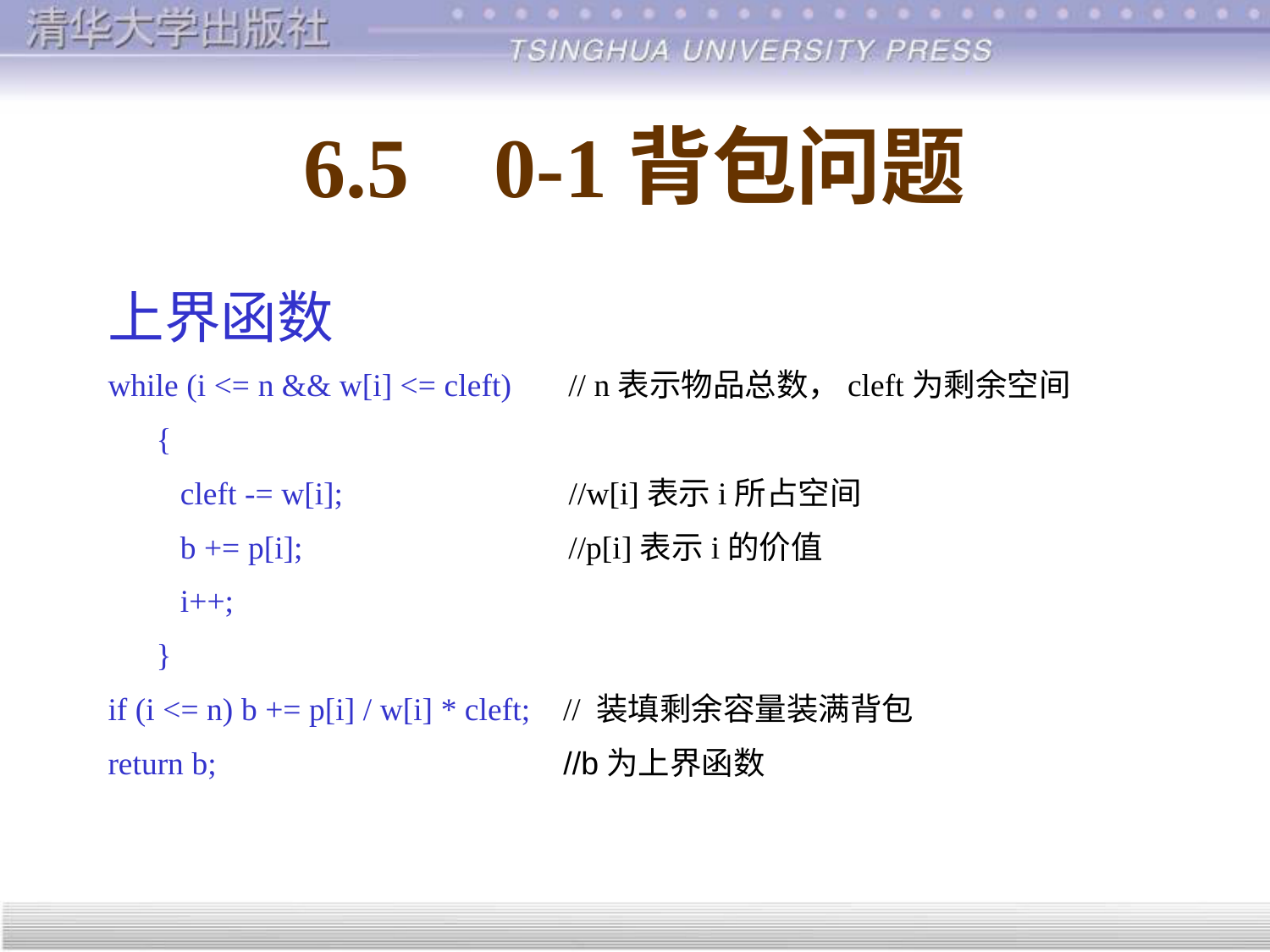

# 6.5    0-1背包问题
上界函数
while (i <= n && w[i] <= cleft)       // n表示物品总数，cleft为剩余空间
      {
         cleft -= w[i];                            //w[i]表示i所占空间
         b += p[i];                                 //p[i]表示i的价值
         i++;
      }
if (i <= n) b += p[i] / w[i] * cleft;    // 装填剩余容量装满背包
return b;                                       //b为上界函数

74